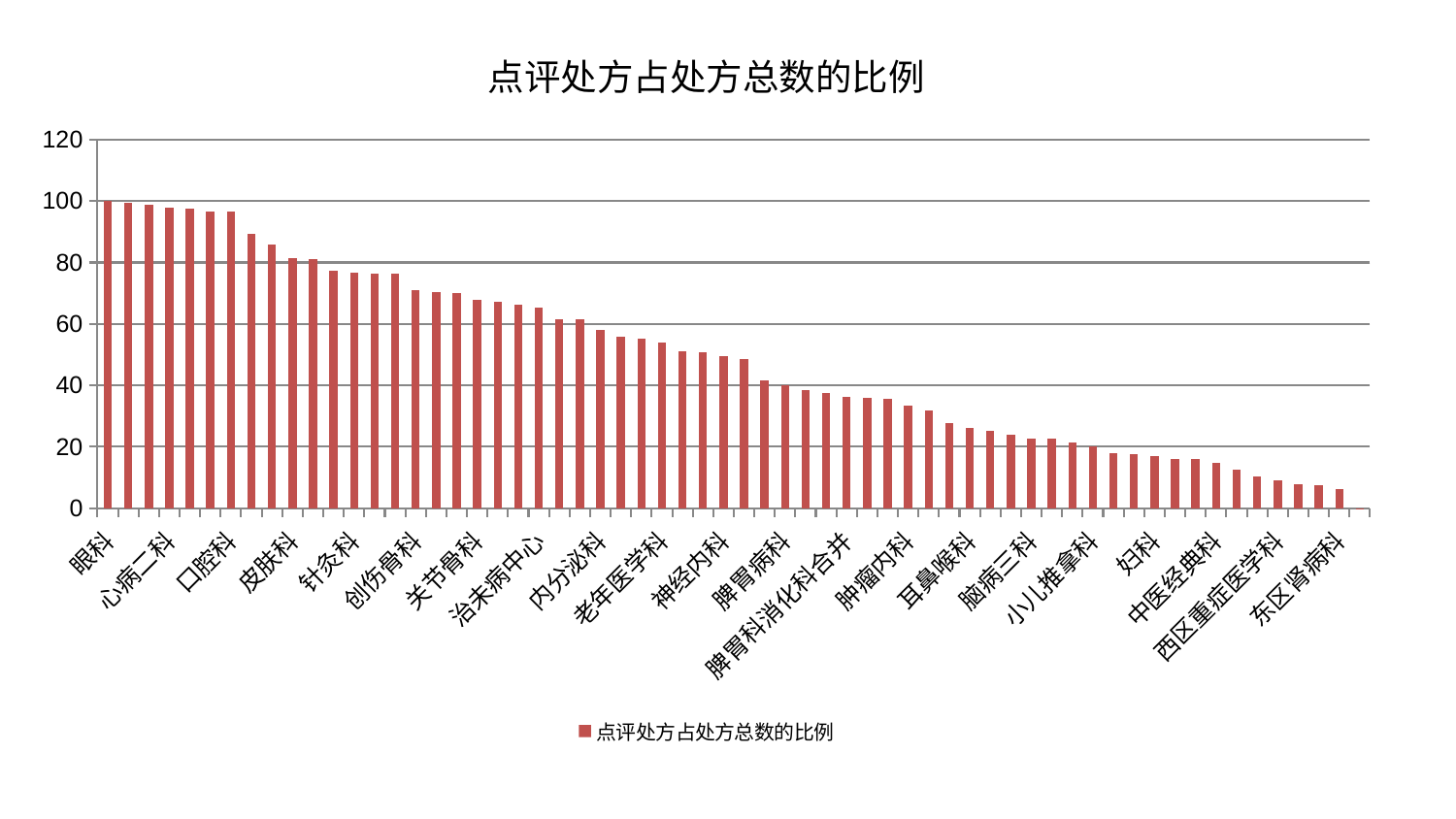

### Chart: 点评处方占处方总数的比例

| Category | 点评处方占处方总数的比例 |
|---|---|
| 眼科 | 100.00000000000001 |
| 康复科 | 99.39377163824844 |
| 血液科 | 98.74465325110431 |
| 心病二科 | 97.83450527434267 |
| 推拿科 | 97.61942889609834 |
| 心血管内科 | 96.50135594276686 |
| 口腔科 | 96.44872281073933 |
| 儿科 | 89.30275717668691 |
| 妇科妇二科合并 | 85.97062588298762 |
| 皮肤科 | 81.33429032293294 |
| 肝胆外科 | 81.05082902587337 |
| 风湿病科 | 77.40609801160794 |
| 针灸科 | 76.71382751104954 |
| 男科 | 76.38074040695281 |
| 脊柱骨科 | 76.38015619092327 |
| 创伤骨科 | 71.040442809097 |
| 微创骨科 | 70.25037015279385 |
| 普通外科 | 69.92248829474471 |
| 关节骨科 | 67.82898145747748 |
| 周围血管科 | 67.10071825648497 |
| 胸外科 | 66.36559615426455 |
| 治未病中心 | 65.39977224476623 |
| 妇二科 | 61.69097164221916 |
| 心病一科 | 61.40265587097573 |
| 内分泌科 | 57.95105571488015 |
| 综合内科 | 55.90335431489681 |
| 小儿骨科 | 55.12836351236116 |
| 老年医学科 | 53.95540153181968 |
| 心病四科 | 51.208295604508145 |
| 运动损伤骨科 | 50.79304204808493 |
| 神经内科 | 49.436339861021175 |
| 东区重症医学科 | 48.6838523375528 |
| 神经外科 | 41.57608392811512 |
| 脾胃病科 | 40.18986142809117 |
| 肾脏内科 | 38.32266360490331 |
| 心病三科 | 37.56835416277419 |
| 脾胃科消化科合并 | 36.28806019771353 |
| 乳腺甲状腺外科 | 35.81950598761235 |
| 肝病科 | 35.72317791313183 |
| 肿瘤内科 | 33.44788073348931 |
| 重症医学科 | 31.869219787266804 |
| 肾病科 | 27.65765782665797 |
| 耳鼻喉科 | 26.22110598531028 |
| 泌尿外科 | 25.161821716875135 |
| 脑病二科 | 23.801633370472317 |
| 脑病三科 | 22.764581462624243 |
| 中医外治中心 | 22.555878398806183 |
| 身心医学科 | 21.491959093606447 |
| 小儿推拿科 | 20.21902495786875 |
| 呼吸内科 | 17.975290539295987 |
| 显微骨科 | 17.493546203803877 |
| 妇科 | 16.8487807992496 |
| 美容皮肤科 | 16.168919902595082 |
| 产科 | 15.913146561472683 |
| 中医经典科 | 14.778287128238807 |
| 肛肠科 | 12.658316163420038 |
| 脑病一科 | 10.303522633884015 |
| 西区重症医学科 | 9.06543564575798 |
| 消化内科 | 7.74709428138444 |
| 骨科 | 7.444385585154385 |
| 东区肾病科 | 6.272596085759068 |
| 医院 | 0.012677603606911858 |
21